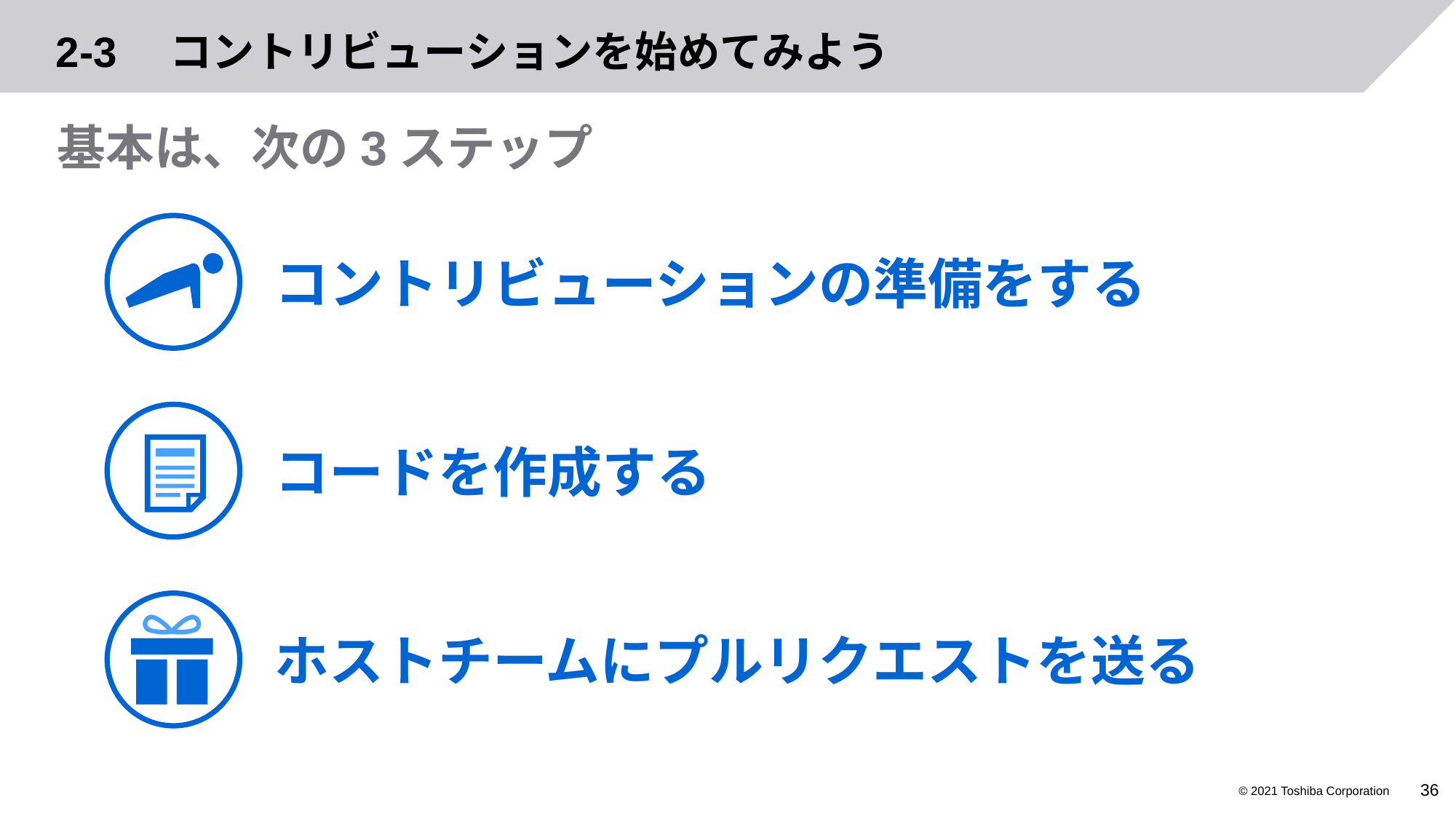

# 2-3　コントリビューションを始めてみよう
基本は、次の3ステップ

コントリビューションの準備をする

コードを作成する

ホストチームにプルリクエストを送る